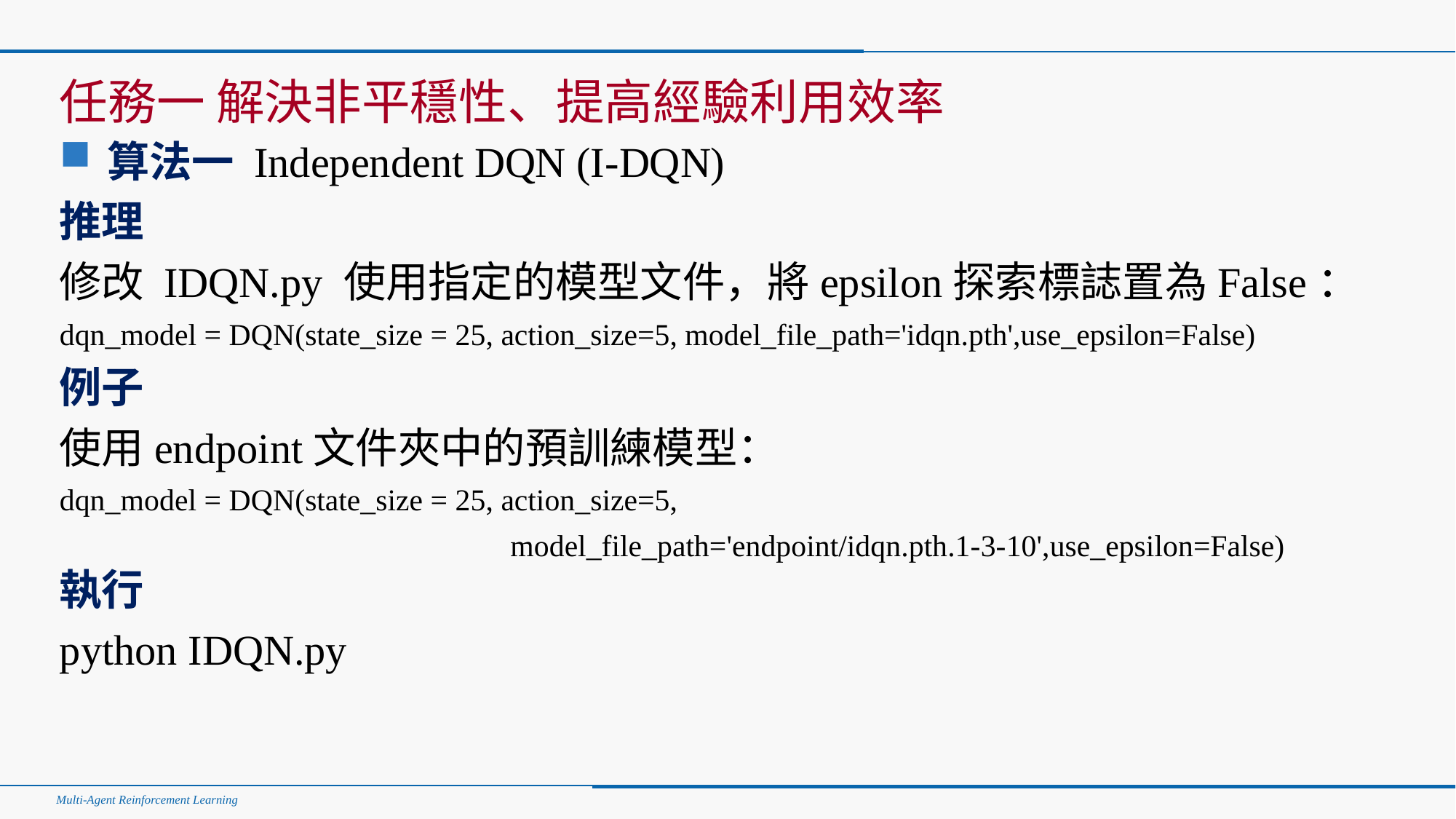

#
任務一 解決非平穩性、提高經驗利用效率
算法一 Independent DQN (I-DQN)
推理
修改 IDQN.py 使用指定的模型文件，將epsilon探索標誌置為False：
dqn_model = DQN(state_size = 25, action_size=5, model_file_path='idqn.pth',use_epsilon=False)
例子
使用endpoint文件夾中的預訓練模型：
dqn_model = DQN(state_size = 25, action_size=5,
                                                           model_file_path='endpoint/idqn.pth.1-3-10',use_epsilon=False)
執行
python IDQN.py

34